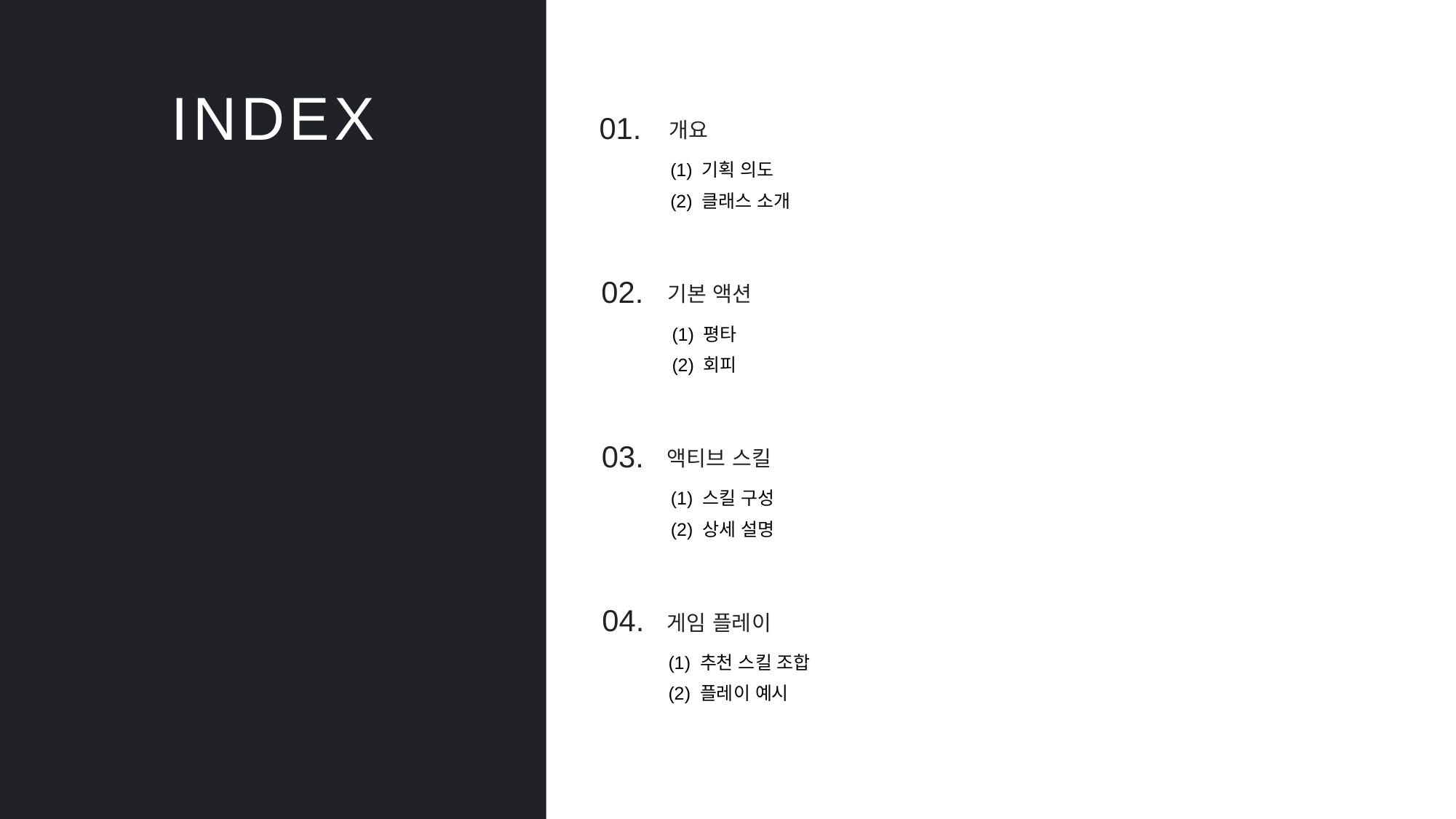

INDEX
01.
개요
(1) 기획 의도
(2) 클래스 소개
02.
기본 액션
(1) 평타
(2) 회피
03.
액티브 스킬
(1) 스킬 구성
(2) 상세 설명
04.
게임 플레이
(1) 추천 스킬 조합
(2) 플레이 예시